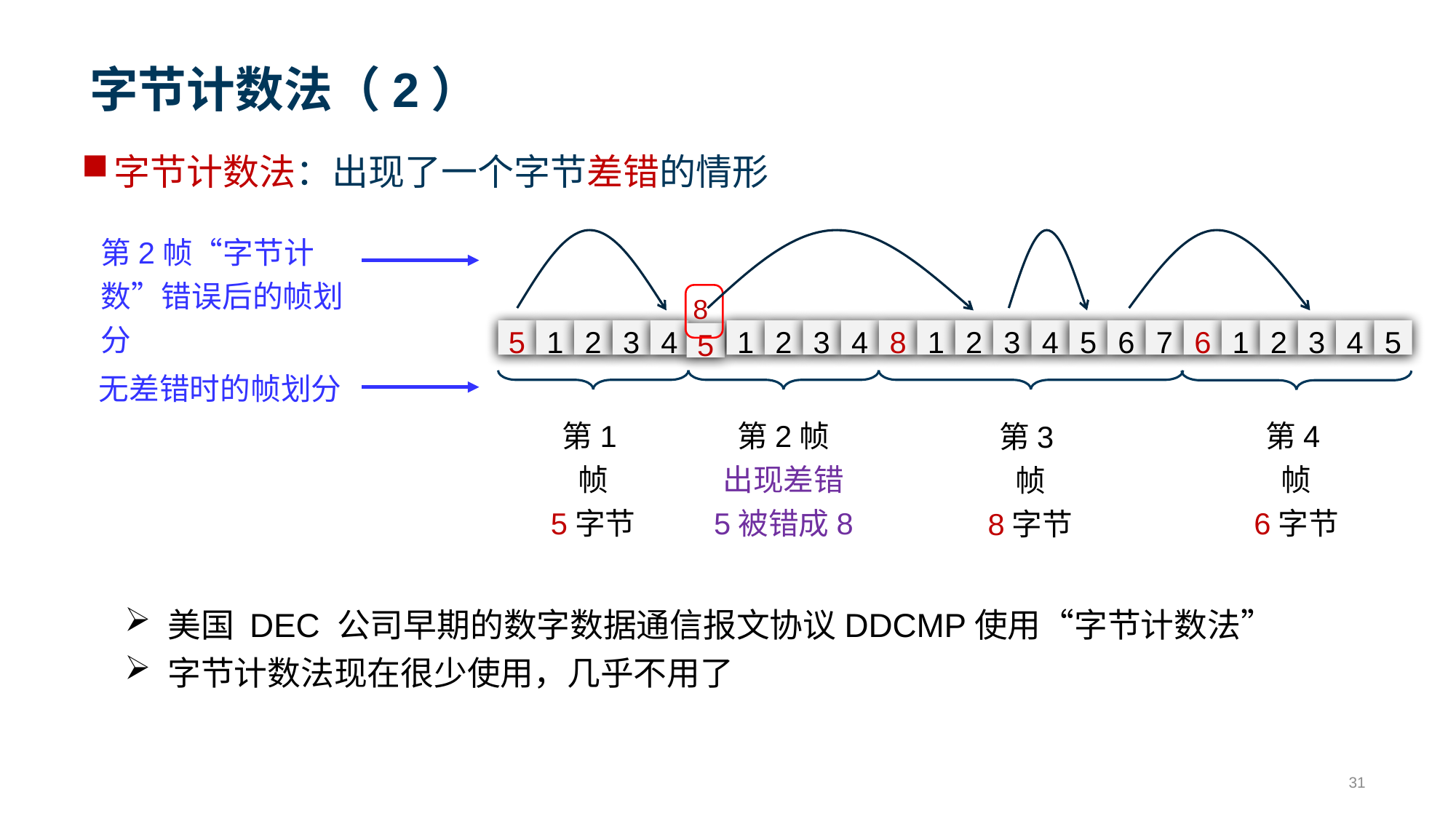

# 字节计数法（2）
字节计数法：出现了一个字节差错的情形

美国 DEC 公司早期的数字数据通信报文协议DDCMP使用“字节计数法”
字节计数法现在很少使用，几乎不用了

第2帧“字节计数”错误后的帧划分

8

5
1
2
3
4
1
2
3
4
8
1
2
3
4
5
6
7
6
1
2
3
4
5
5
无差错时的帧划分

第1帧
5字节

第2帧
出现差错
5被错成8

第3帧
8字节

第4帧
6字节
31